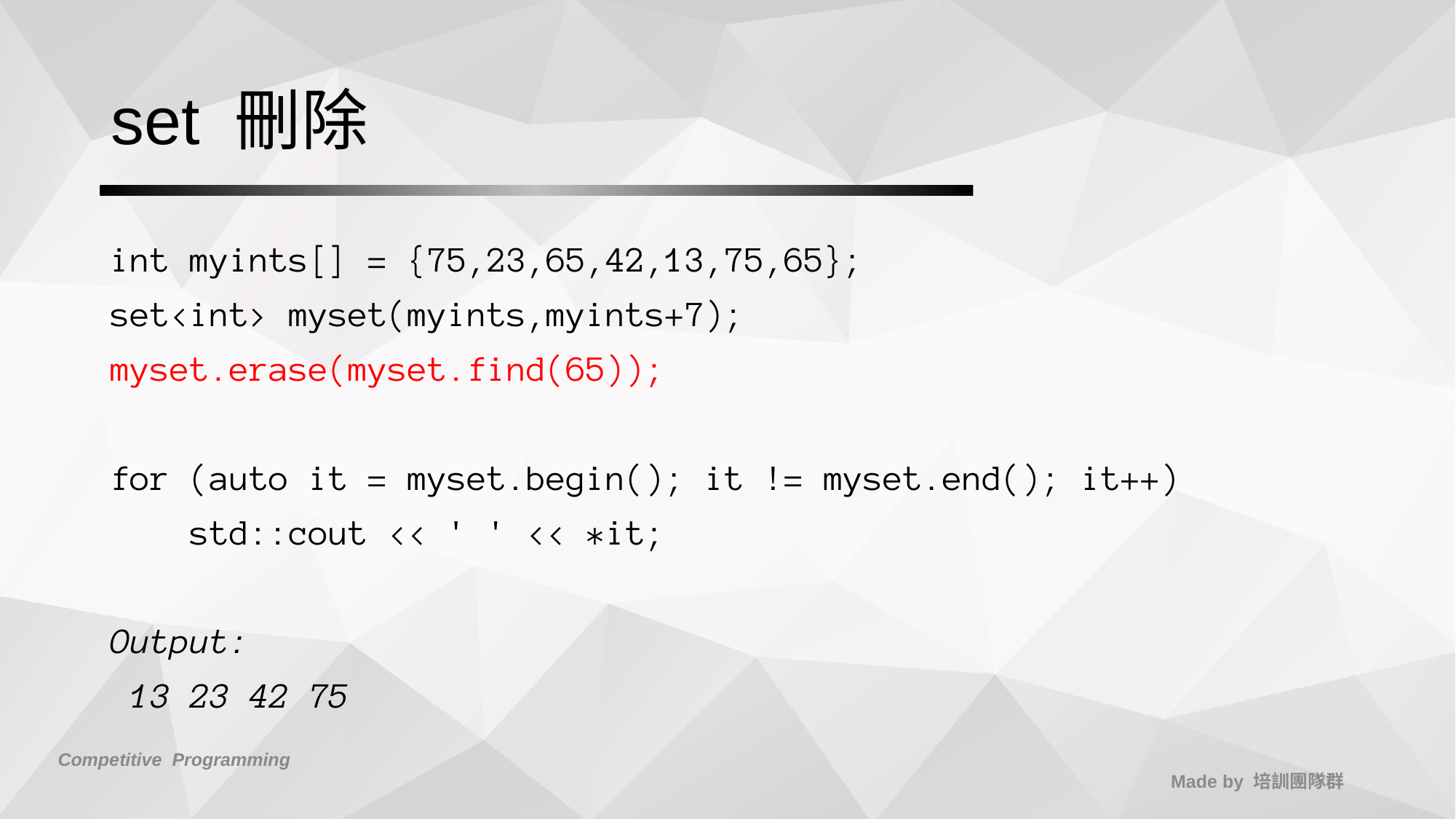

# set 刪除
int myints[] = {75,23,65,42,13,75,65};
set<int> myset(myints,myints+7);
myset.erase(myset.find(65));

for (auto it = myset.begin(); it != myset.end(); it++)
    std::cout << ' ' << *it;

Output:
 13 23 42 75